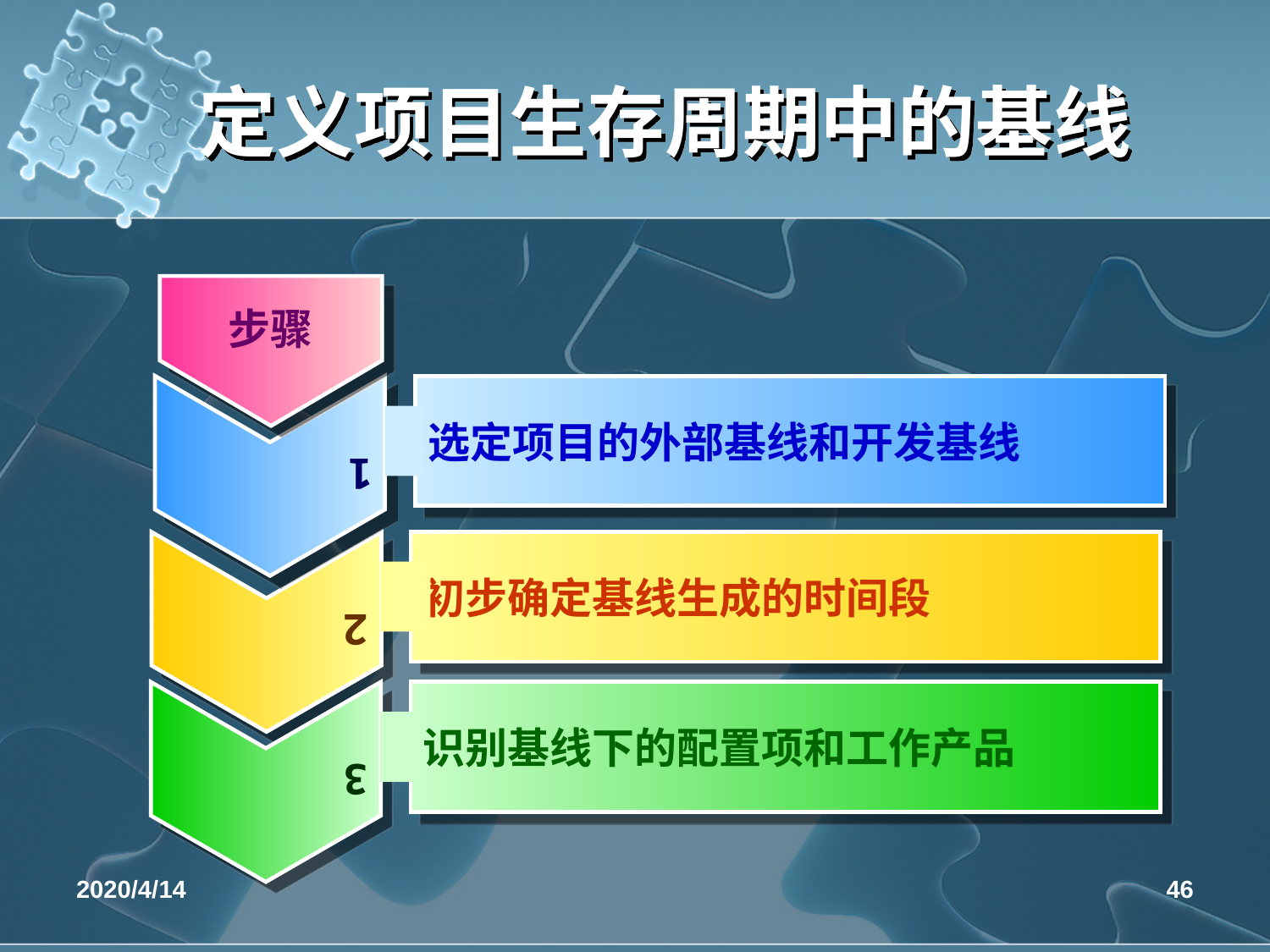

# 定义项目生存周期中的基线

步骤
1
选定项目的外部基线和开发基线

2
初步确定基线生成的时间段

3
识别基线下的配置项和工作产品

2020/4/14
46